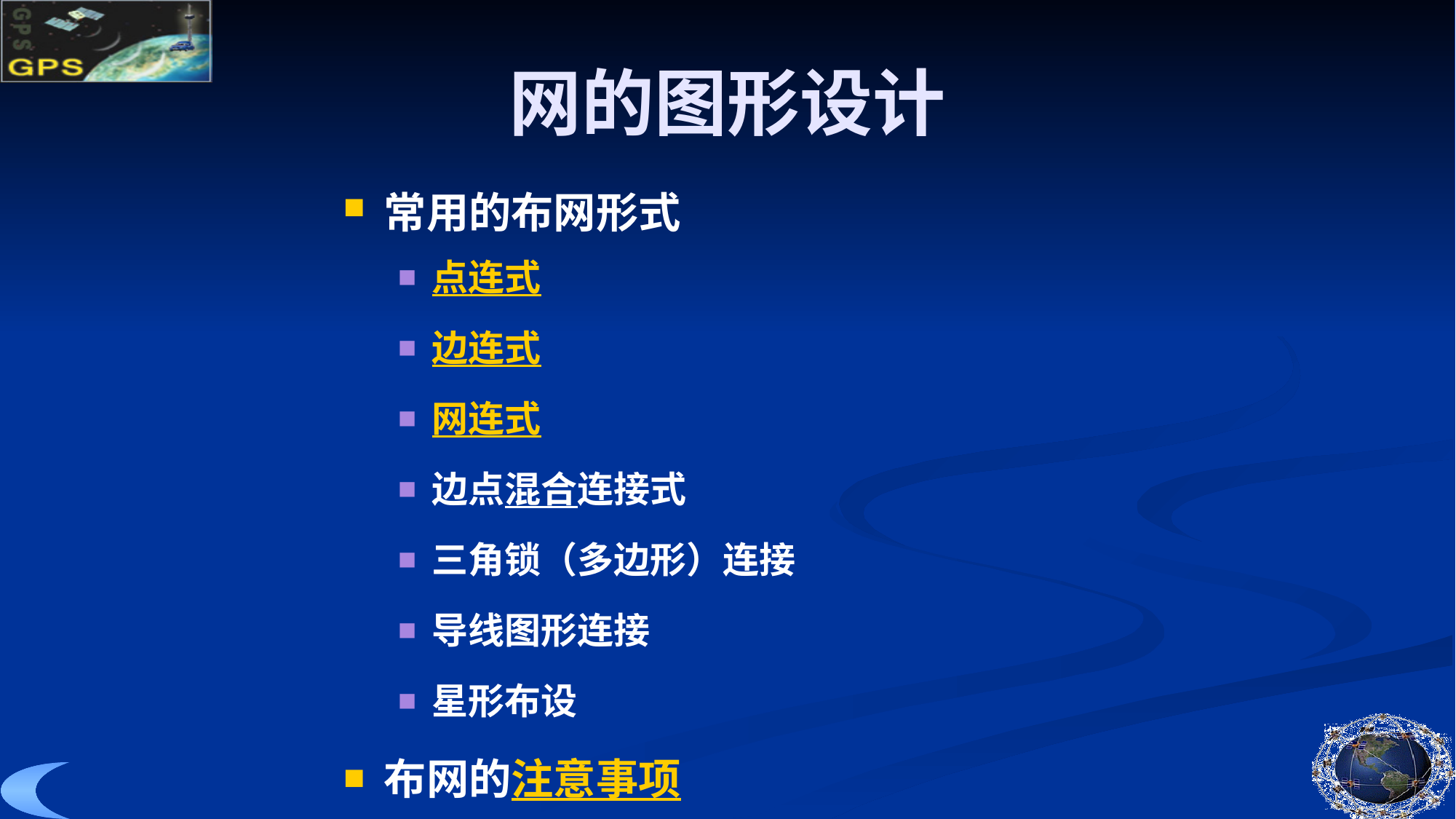

# 网的图形设计
常用的布网形式
点连式
边连式
网连式
边点混合连接式
三角锁（多边形）连接
导线图形连接
星形布设
布网的注意事项